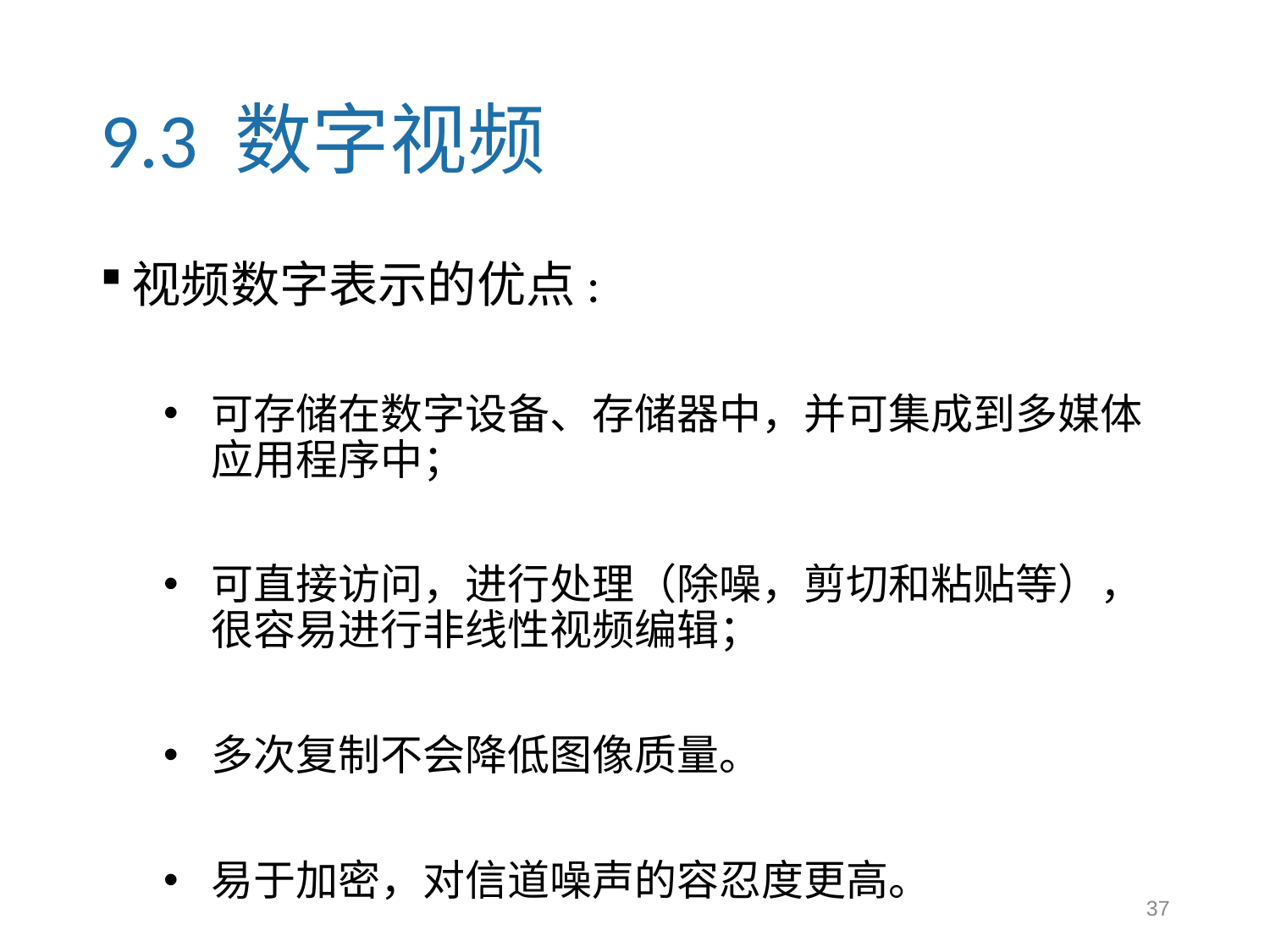

# 9.3 数字视频
视频数字表示的优点:

可存储在数字设备、存储器中，并可集成到多媒体应用程序中；

可直接访问，进行处理（除噪，剪切和粘贴等），很容易进行非线性视频编辑；

多次复制不会降低图像质量。

易于加密，对信道噪声的容忍度更高。
37